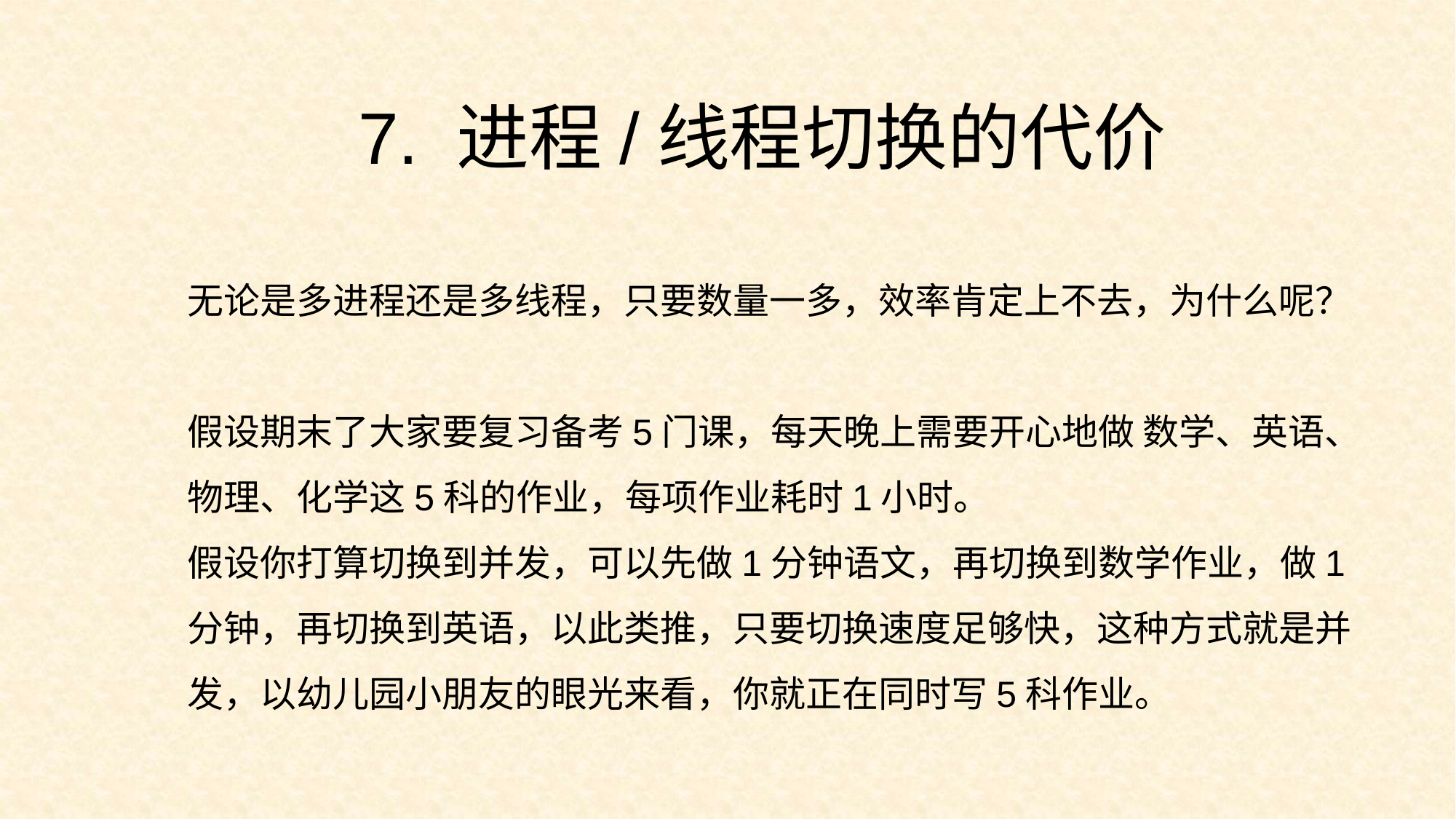

7. 进程/线程切换的代价
无论是多进程还是多线程，只要数量一多，效率肯定上不去，为什么呢？

假设期末了大家要复习备考5门课，每天晚上需要开心地做 数学、英语、物理、化学这5科的作业，每项作业耗时1小时。
假设你打算切换到并发，可以先做1分钟语文，再切换到数学作业，做1分钟，再切换到英语，以此类推，只要切换速度足够快，这种方式就是并发，以幼儿园小朋友的眼光来看，你就正在同时写5科作业。